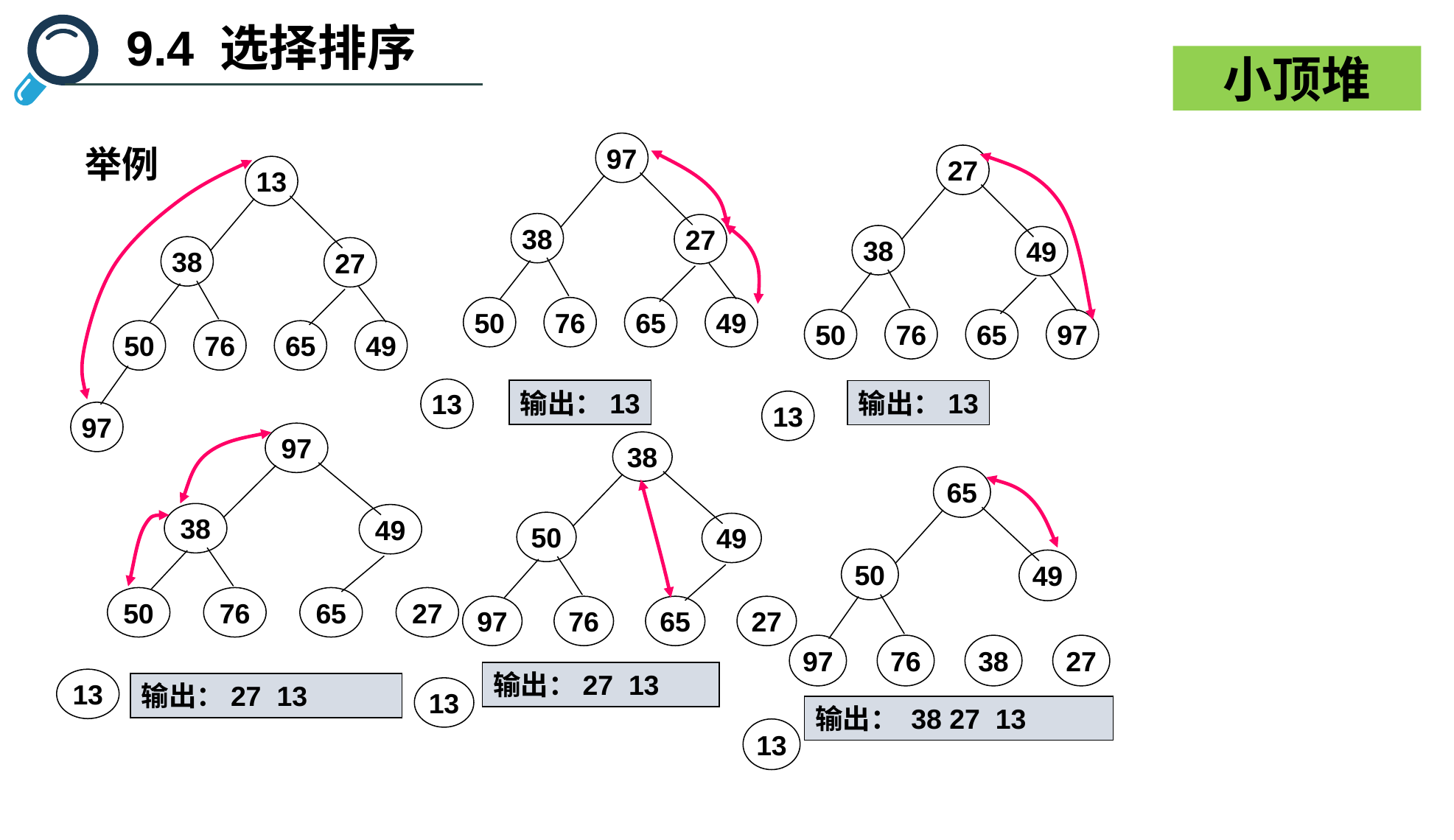

9.4 选择排序
小顶堆
97

38
27

50
76
65
49
13
输出：13
举例
27

38
49

50
76
65
97
输出：13
13

13

38
27

50
76
65
49

97

97

38
49

50
76
65
27
13
输出：27  13
38

50
49

97
76
65
27
输出：27  13
13

65

50
49

97
76
38
27
输出： 38 27  13
13